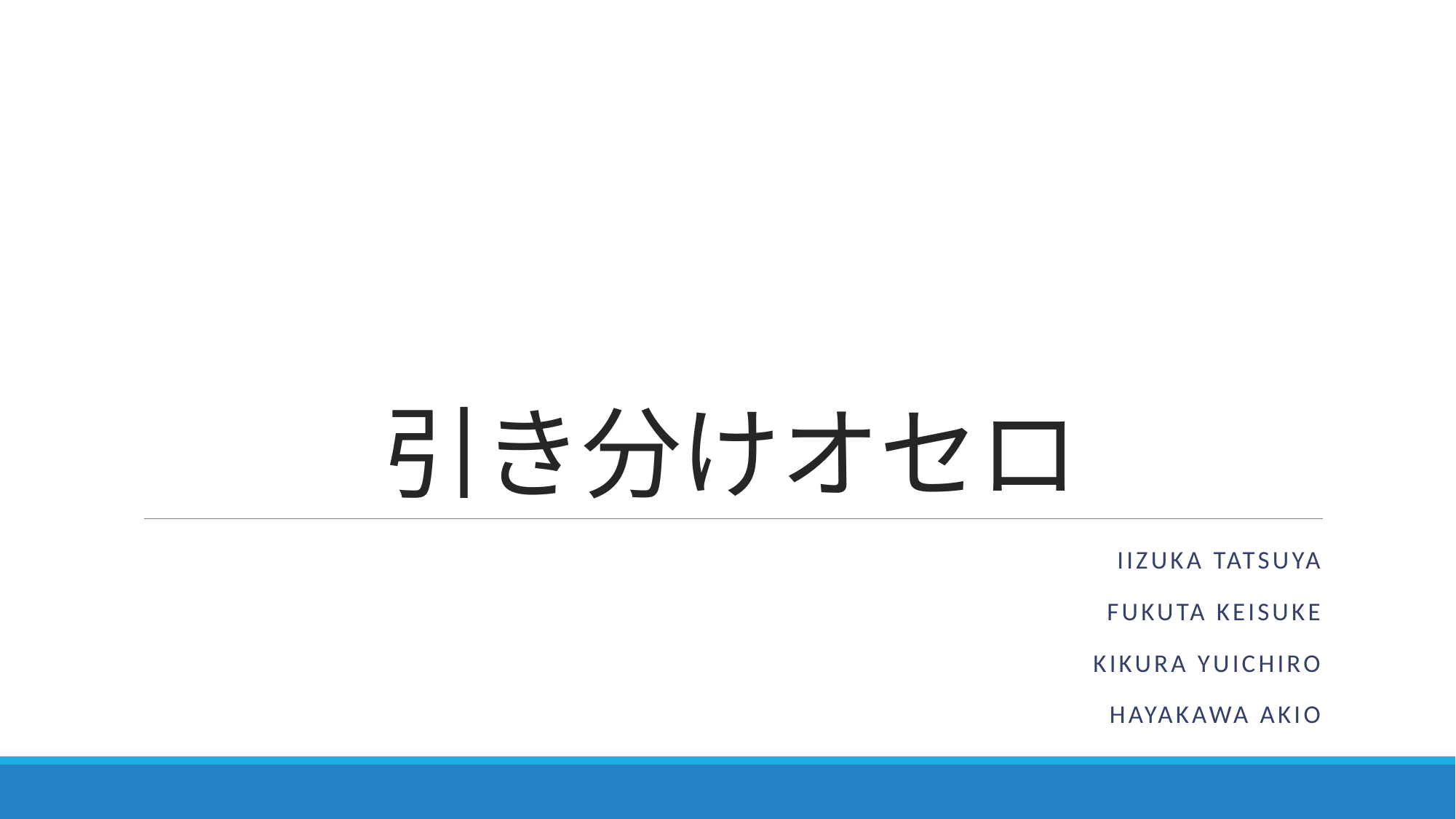

# 引き分けオセロ
Iizuka tatsuya
Fukuta keisuke
Kikura yuichiro
Hayakawa akio